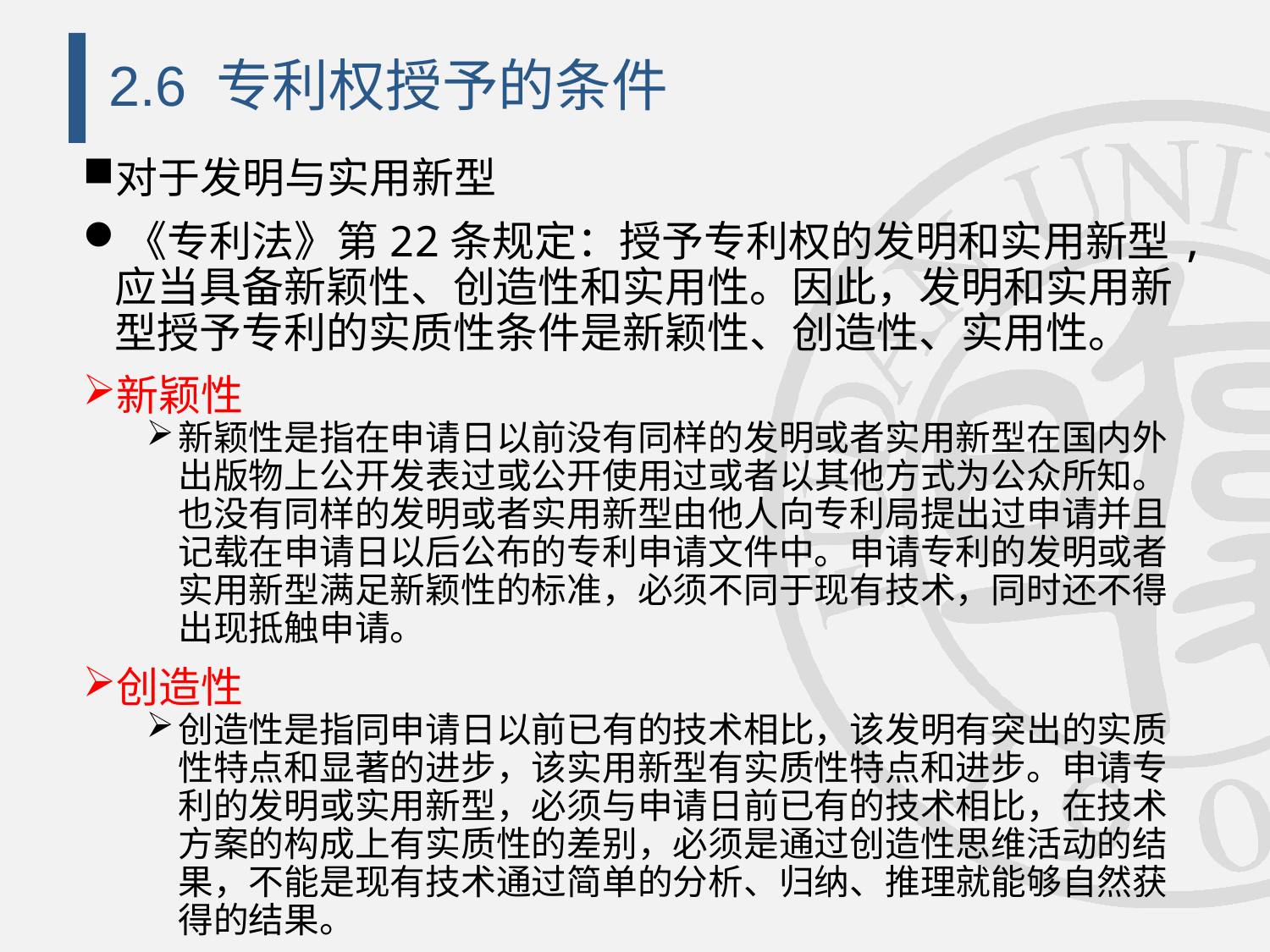

# 2.6 专利权授予的条件
对于发明与实用新型
《专利法》第22条规定：授予专利权的发明和实用新型,应当具备新颖性、创造性和实用性。因此，发明和实用新型授予专利的实质性条件是新颖性、创造性、实用性。
新颖性
新颖性是指在申请日以前没有同样的发明或者实用新型在国内外出版物上公开发表过或公开使用过或者以其他方式为公众所知。也没有同样的发明或者实用新型由他人向专利局提出过申请并且记载在申请日以后公布的专利申请文件中。申请专利的发明或者实用新型满足新颖性的标准，必须不同于现有技术，同时还不得出现抵触申请。
创造性
创造性是指同申请日以前已有的技术相比，该发明有突出的实质性特点和显著的进步，该实用新型有实质性特点和进步。申请专利的发明或实用新型，必须与申请日前已有的技术相比，在技术方案的构成上有实质性的差别，必须是通过创造性思维活动的结果，不能是现有技术通过简单的分析、归纳、推理就能够自然获得的结果。